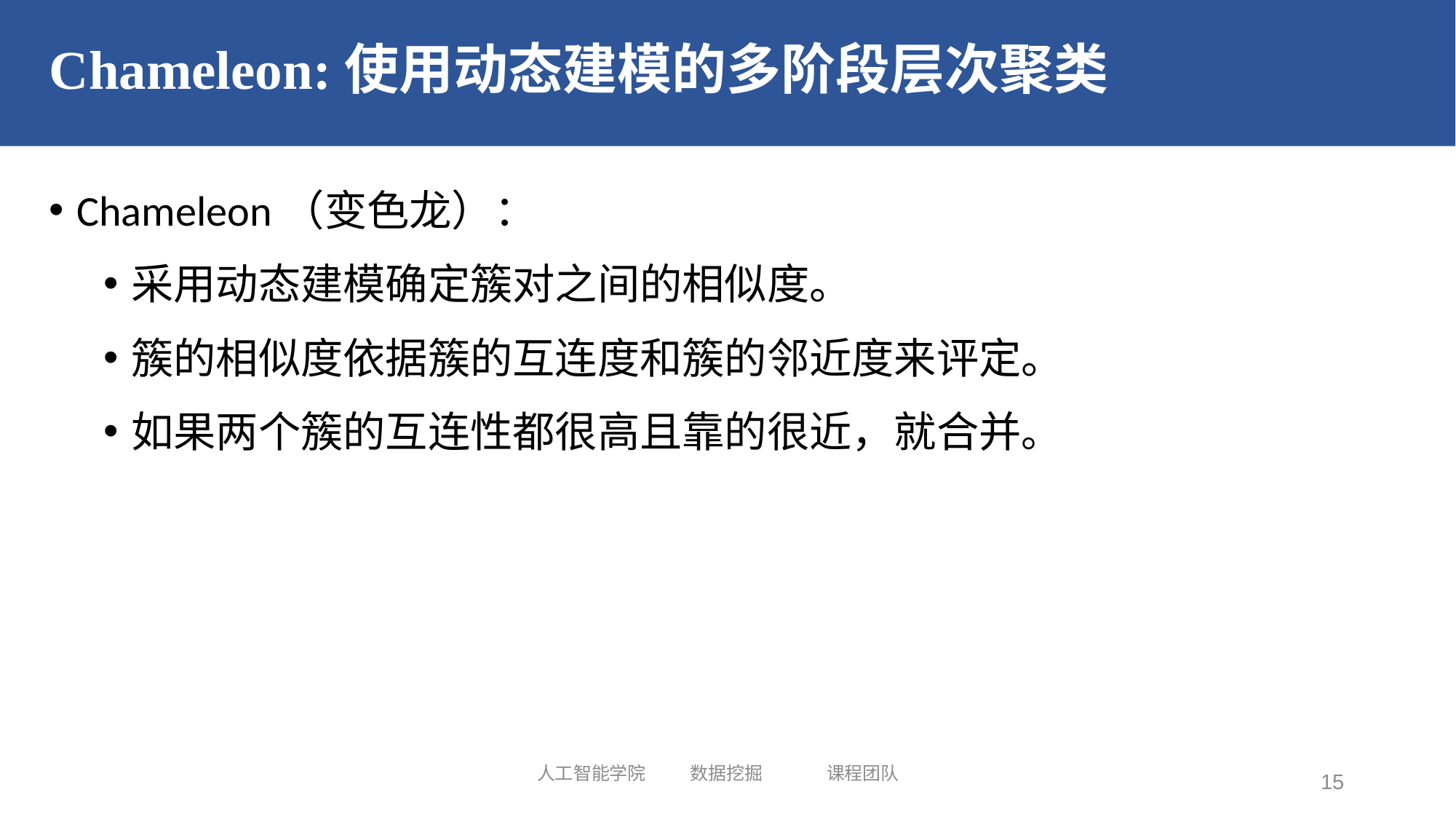

# Chameleon:使用动态建模的多阶段层次聚类
Chameleon（变色龙）：
采用动态建模确定簇对之间的相似度。
簇的相似度依据簇的互连度和簇的邻近度来评定。
如果两个簇的互连性都很高且靠的很近，就合并。

人工智能学院           数据挖掘                课程团队
15